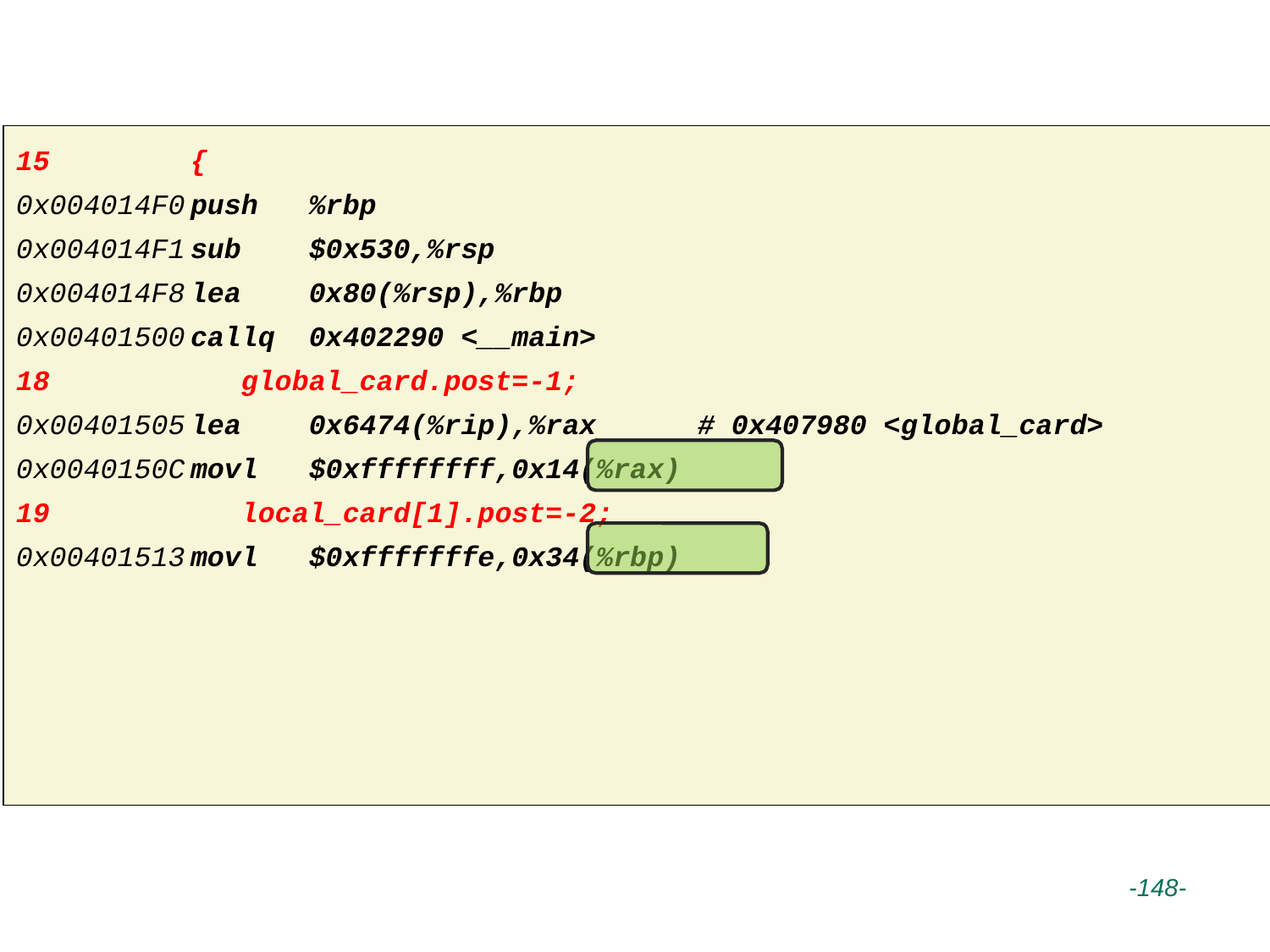

# 结构体的内存分配与访问实例（x86-64）
15 	{
0x004014F0	push   %rbp
0x004014F1	sub    $0x530,%rsp
0x004014F8	lea    0x80(%rsp),%rbp
0x00401500	callq  0x402290 <__main>
18 	   global_card.post=-1;
0x00401505	lea    0x6474(%rip),%rax      # 0x407980 <global_card>
0x0040150C	movl   $0xffffffff,0x14(%rax)
19 	   local_card[1].post=-2;
0x00401513	movl   $0xfffffffe,0x34(%rbp)

 -148-